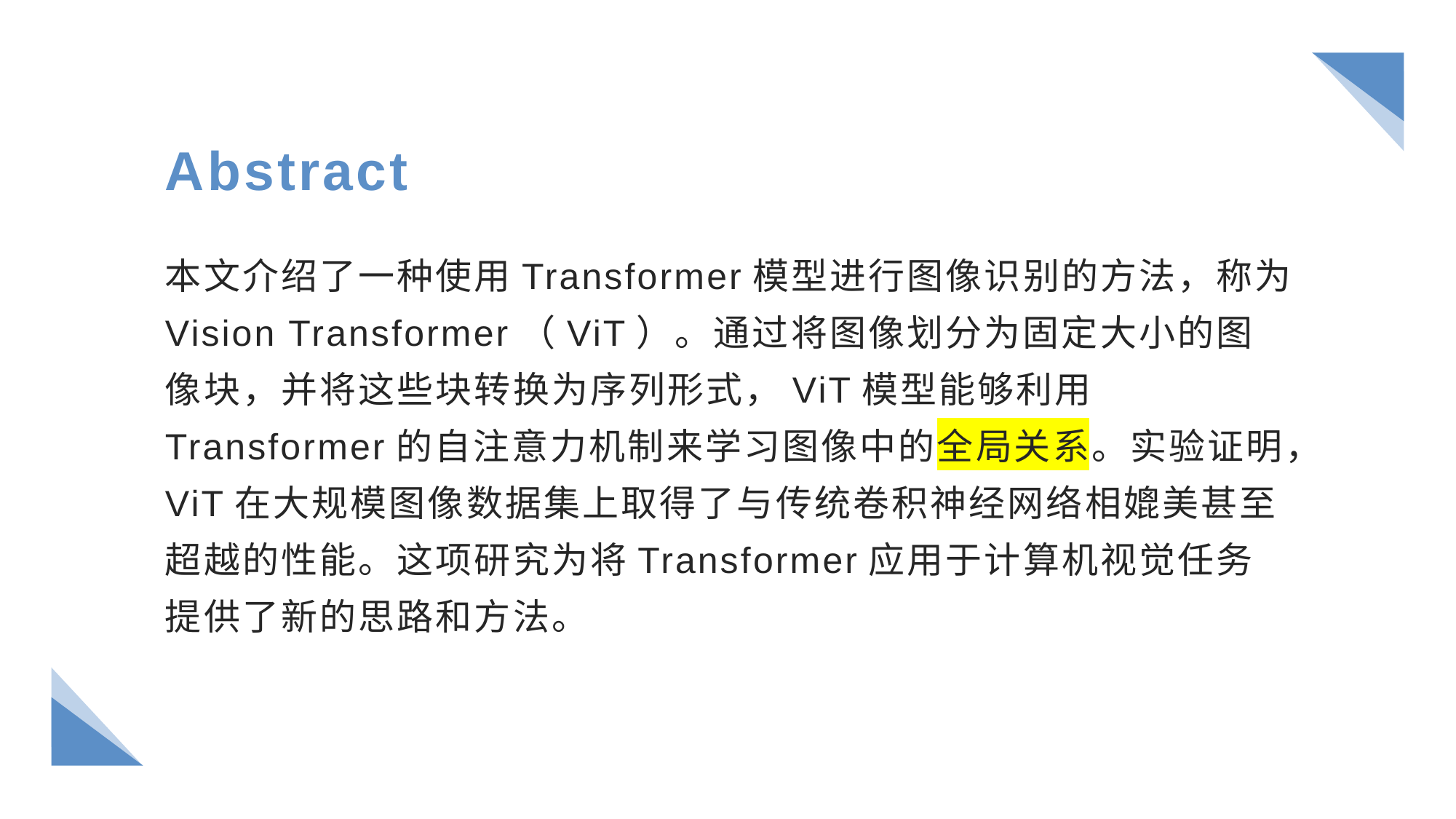

# Abstract
本文介绍了一种使用Transformer模型进行图像识别的方法，称为Vision Transformer（ViT）。通过将图像划分为固定大小的图像块，并将这些块转换为序列形式，ViT模型能够利用Transformer的自注意力机制来学习图像中的全局关系。实验证明，ViT在大规模图像数据集上取得了与传统卷积神经网络相媲美甚至超越的性能。这项研究为将Transformer应用于计算机视觉任务提供了新的思路和方法。